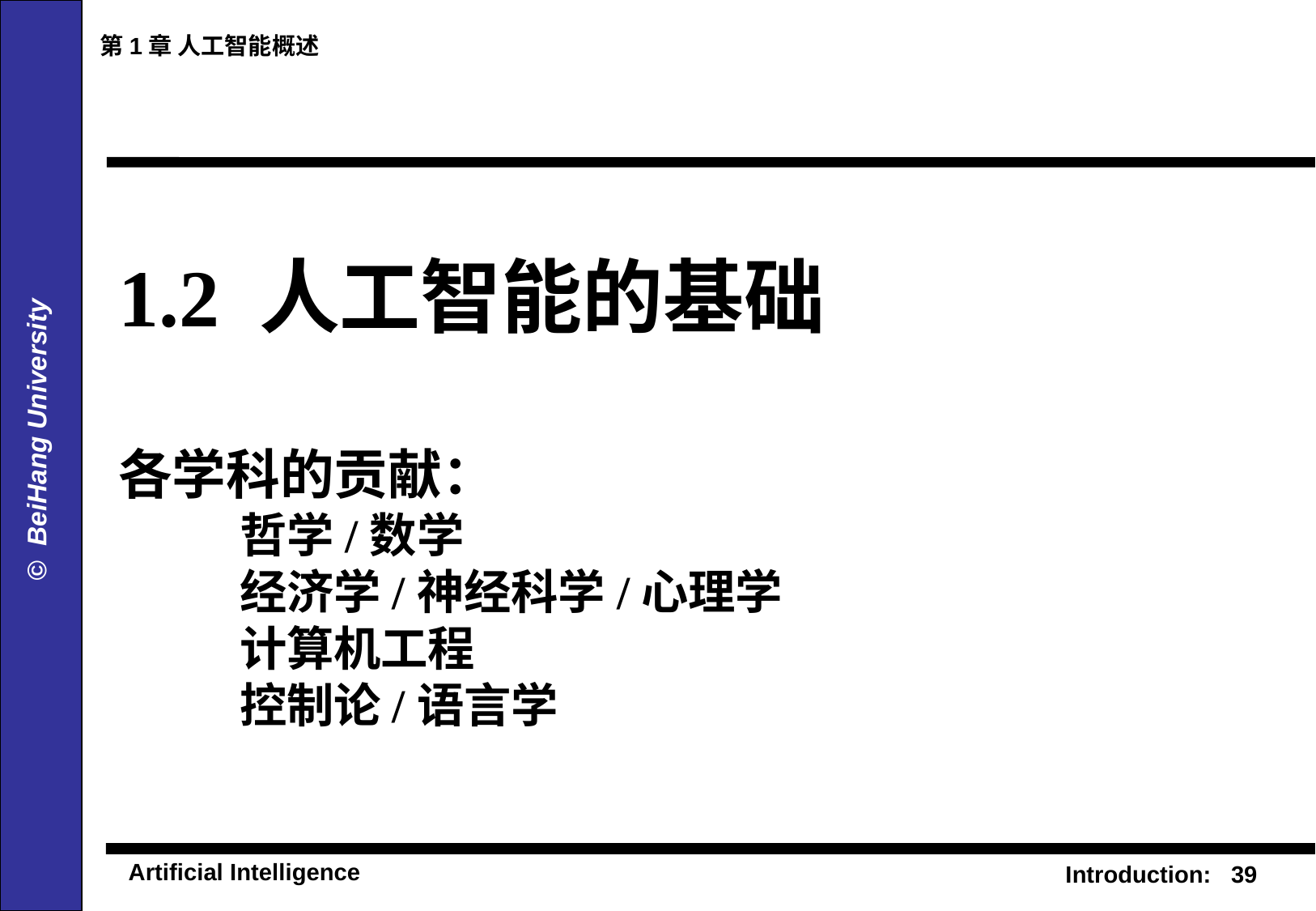

第1章 人工智能概述
# 1.2 人工智能的基础 各学科的贡献： 哲学/数学 经济学/神经科学/心理学 计算机工程 控制论/语言学